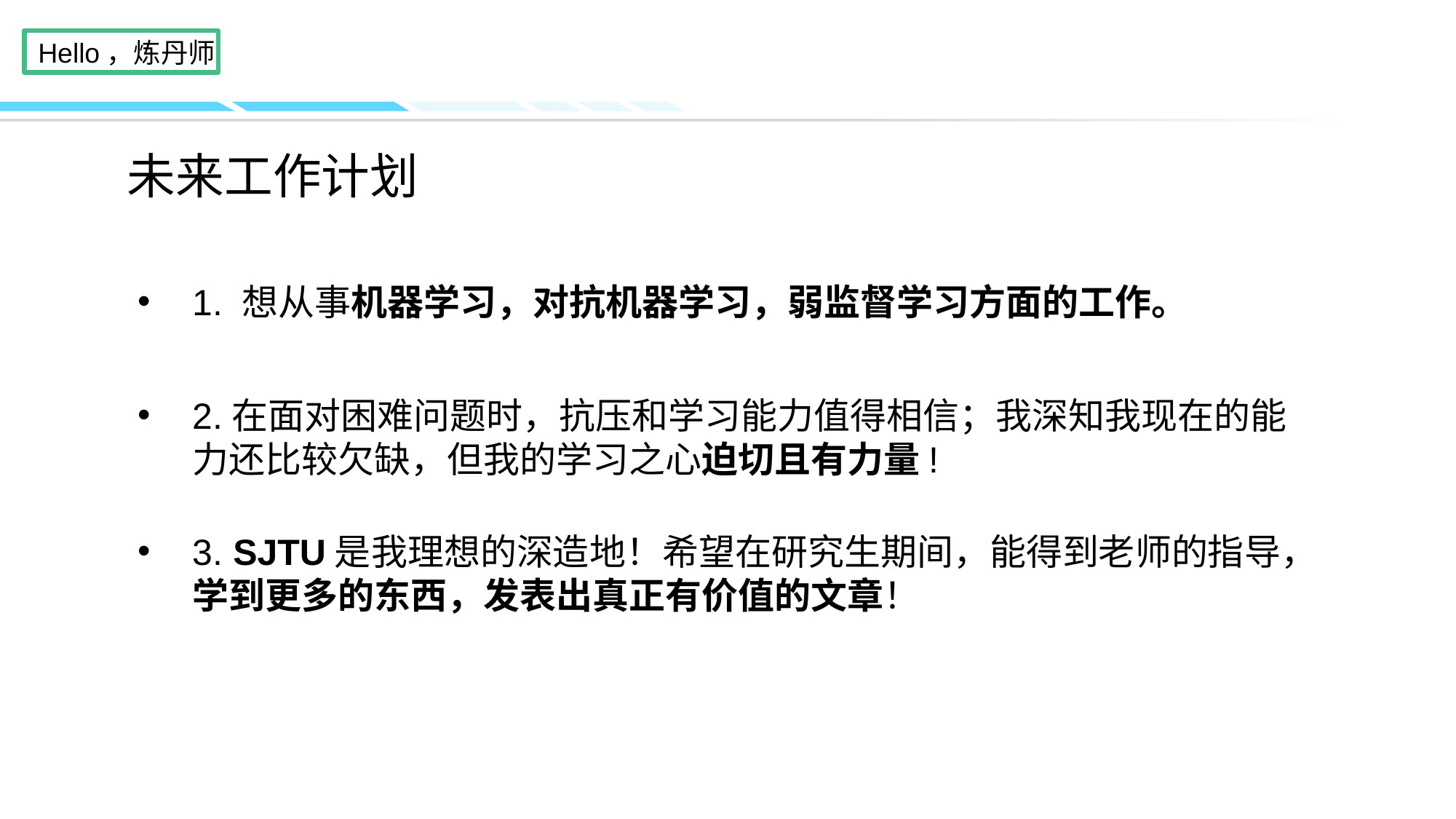

# 未来工作计划
1. 想从事机器学习，对抗机器学习，弱监督学习方面的工作。
2.在面对困难问题时，抗压和学习能力值得相信；我深知我现在的能力还比较欠缺，但我的学习之心迫切且有力量!
3. SJTU是我理想的深造地！希望在研究生期间，能得到老师的指导，学到更多的东西，发表出真正有价值的文章！